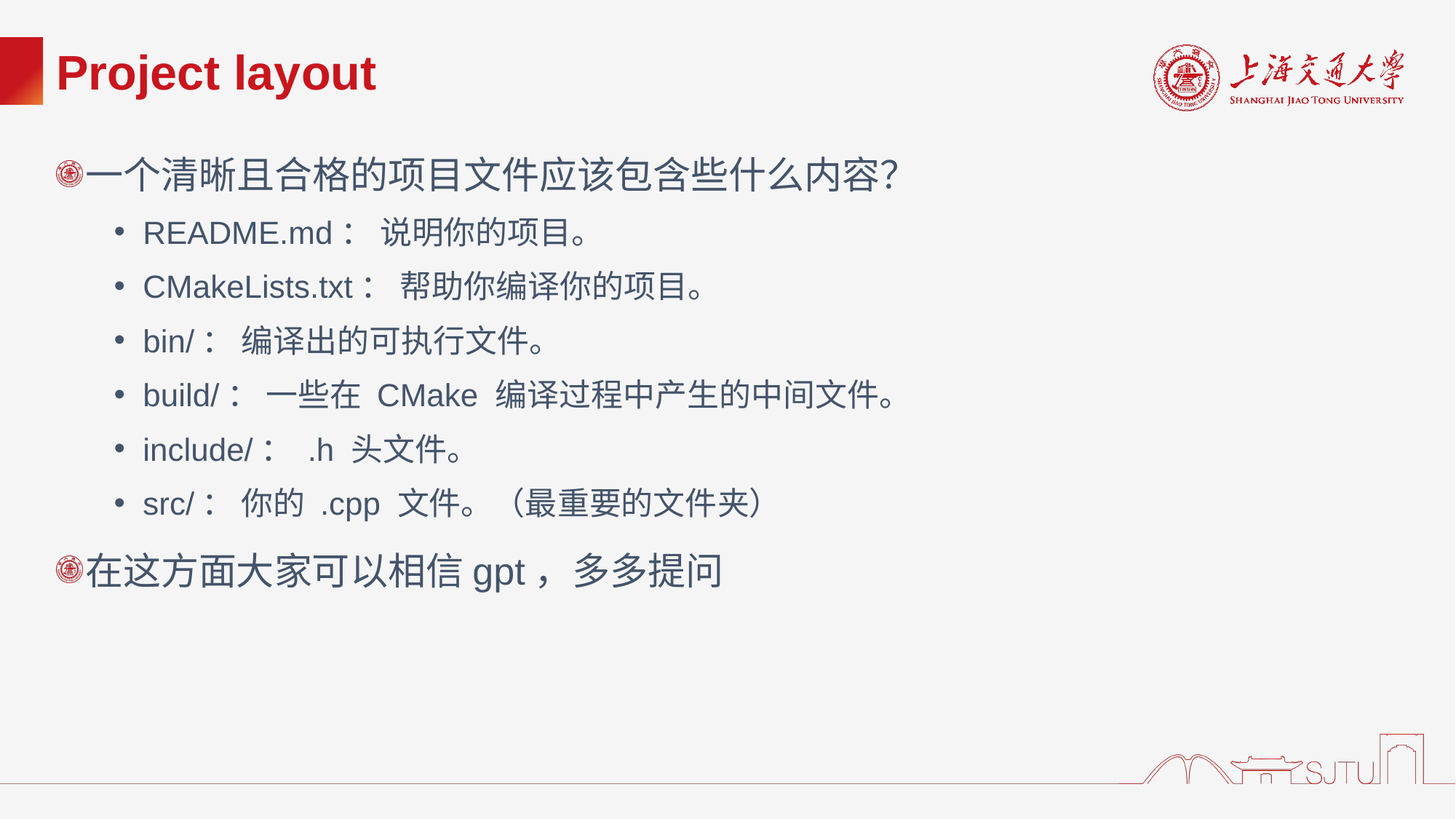

# Project layout
一个清晰且合格的项目文件应该包含些什么内容？
README.md： 说明你的项目。
CMakeLists.txt： 帮助你编译你的项目。
bin/： 编译出的可执行文件。
build/： 一些在 CMake 编译过程中产生的中间文件。
include/： .h 头文件。
src/： 你的 .cpp 文件。（最重要的文件夹）
在这方面大家可以相信gpt，多多提问